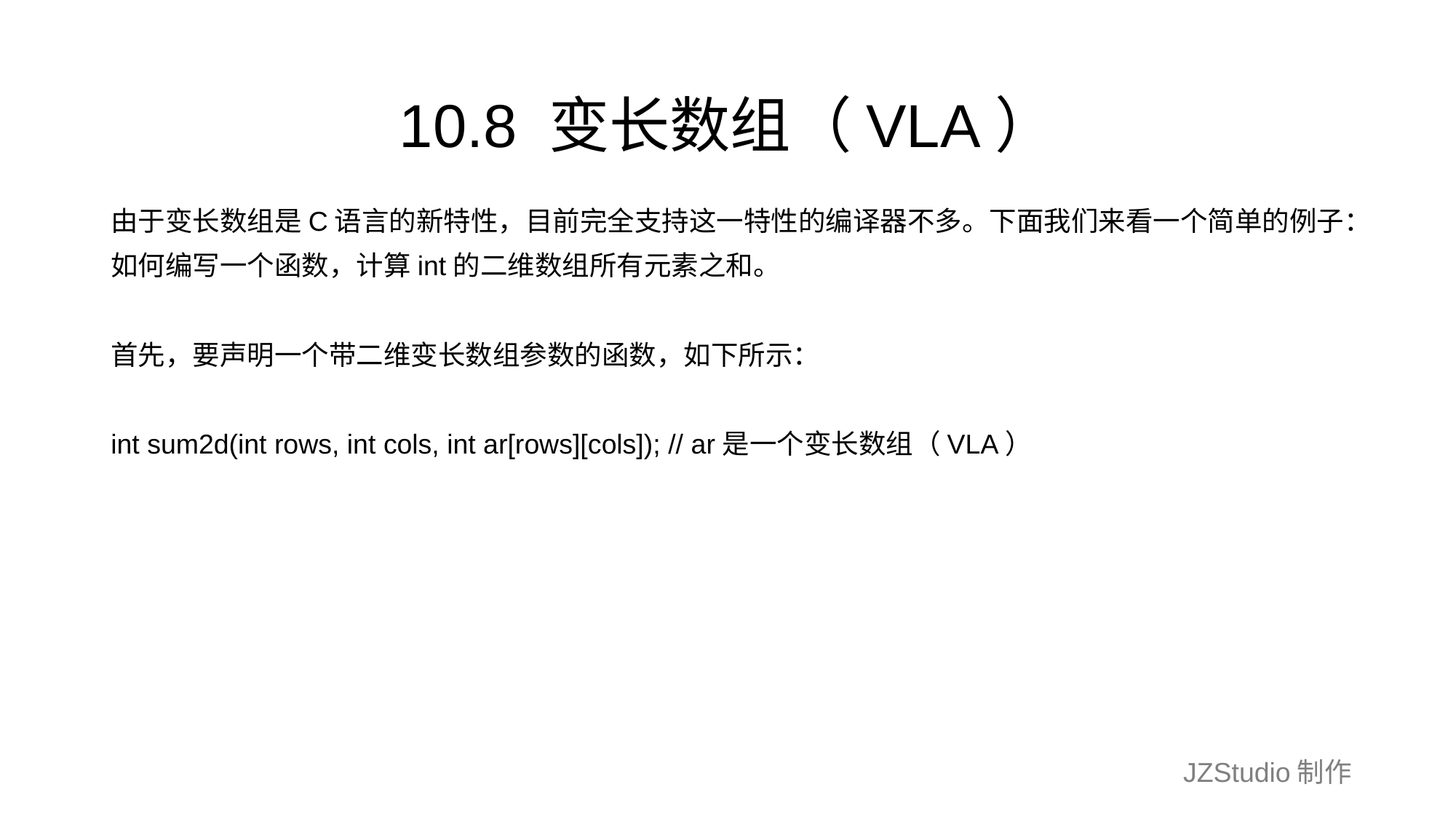

# 10.8 变长数组（VLA）
由于变长数组是C语言的新特性，目前完全支持这一特性的编译器不多。下面我们来看一个简单的例子：
如何编写一个函数，计算int的二维数组所有元素之和。

首先，要声明一个带二维变长数组参数的函数，如下所示：

int sum2d(int rows, int cols, int ar[rows][cols]); // ar是一个变长数组（VLA）